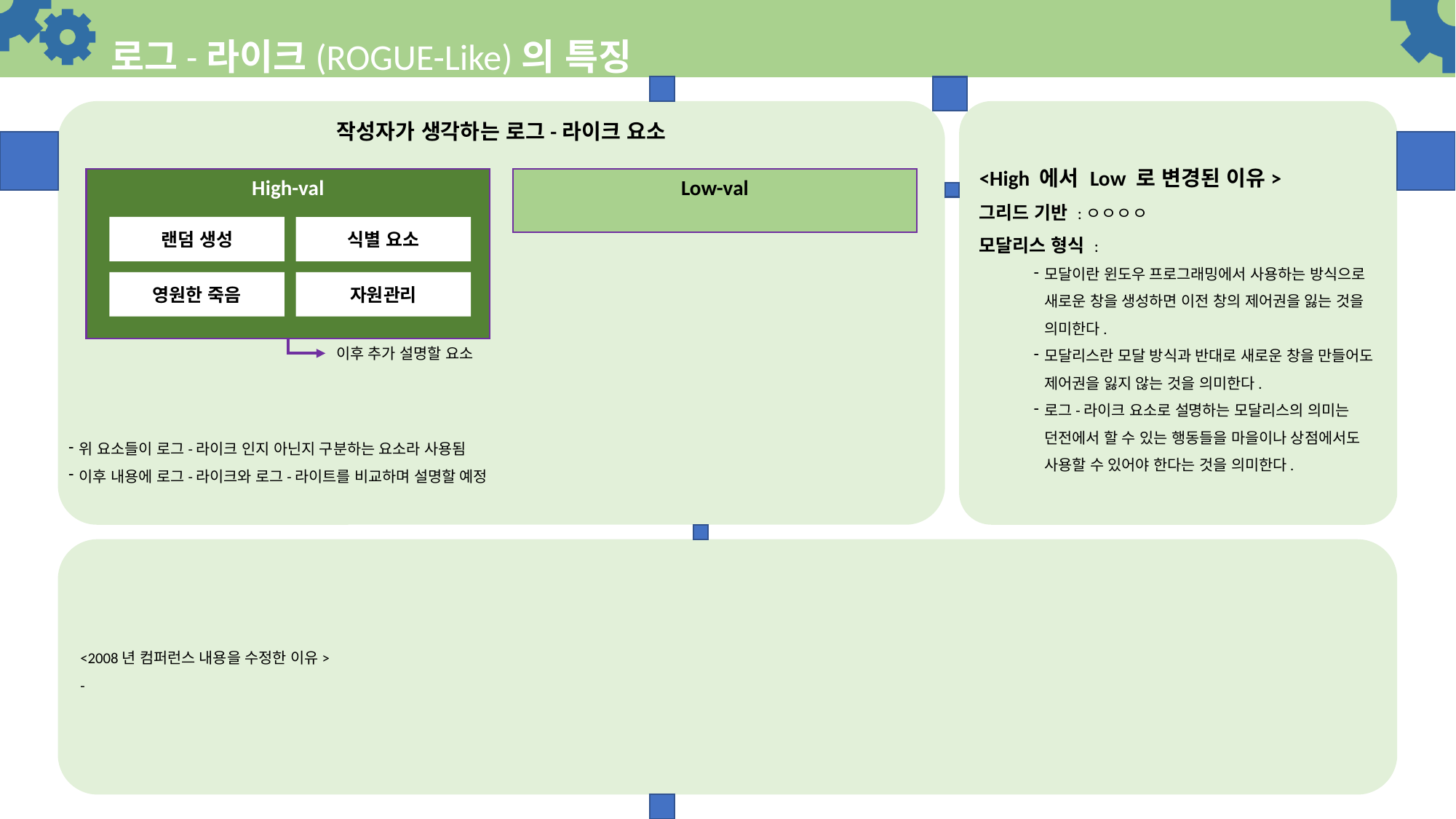

# 로그-라이크(ROGUE-Like)의 특징

작성자가 생각하는 로그-라이크 요소
<High 에서 Low 로 변경된 이유>
그리드 기반 :ㅇㅇㅇㅇ
모달리스 형식 :
모달이란 윈도우 프로그래밍에서 사용하는 방식으로 새로운 창을 생성하면 이전 창의 제어권을 잃는 것을 의미한다.
모달리스란 모달 방식과 반대로 새로운 창을 만들어도 제어권을 잃지 않는 것을 의미한다.
로그-라이크 요소로 설명하는 모달리스의 의미는 던전에서 할 수 있는 행동들을 마을이나 상점에서도 사용할 수 있어야 한다는 것을 의미한다.

High-val
Low-val
랜덤 생성
식별 요소
영원한 죽음
자원관리
이후 추가 설명할 요소

위 요소들이 로그-라이크 인지 아닌지 구분하는 요소라 사용됨
이후 내용에 로그-라이크와 로그-라이트를 비교하며 설명할 예정

<2008년 컴퍼런스 내용을 수정한 이유>
-